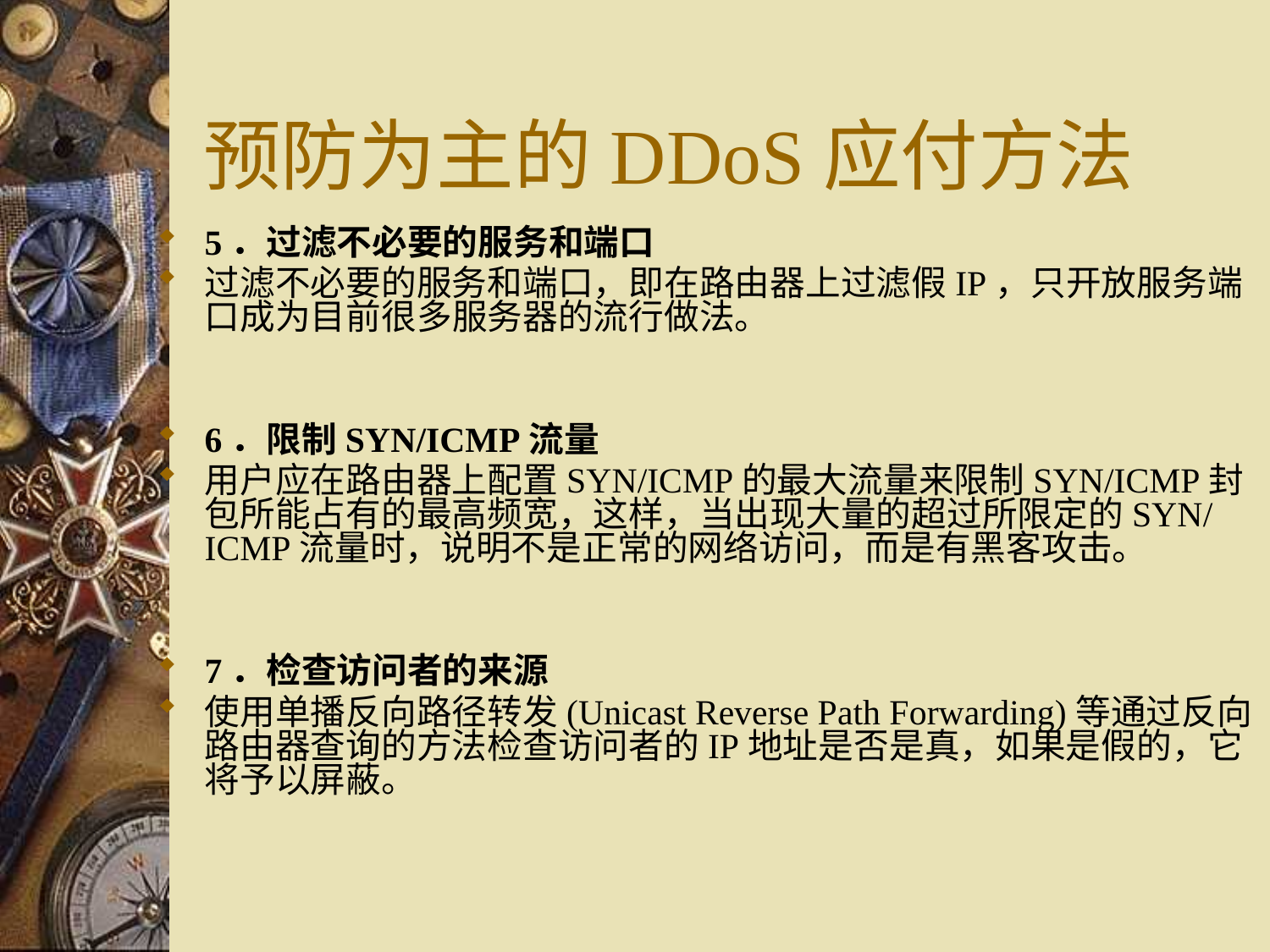

# 预防为主的DDoS应付方法
5．过滤不必要的服务和端口
过滤不必要的服务和端口，即在路由器上过滤假IP，只开放服务端口成为目前很多服务器的流行做法。

6．限制SYN/ICMP流量
用户应在路由器上配置SYN/ICMP的最大流量来限制SYN/ICMP封包所能占有的最高频宽，这样，当出现大量的超过所限定的SYN/ICMP流量时，说明不是正常的网络访问，而是有黑客攻击。

7．检查访问者的来源
使用单播反向路径转发(Unicast Reverse Path Forwarding)等通过反向路由器查询的方法检查访问者的IP地址是否是真，如果是假的，它将予以屏蔽。